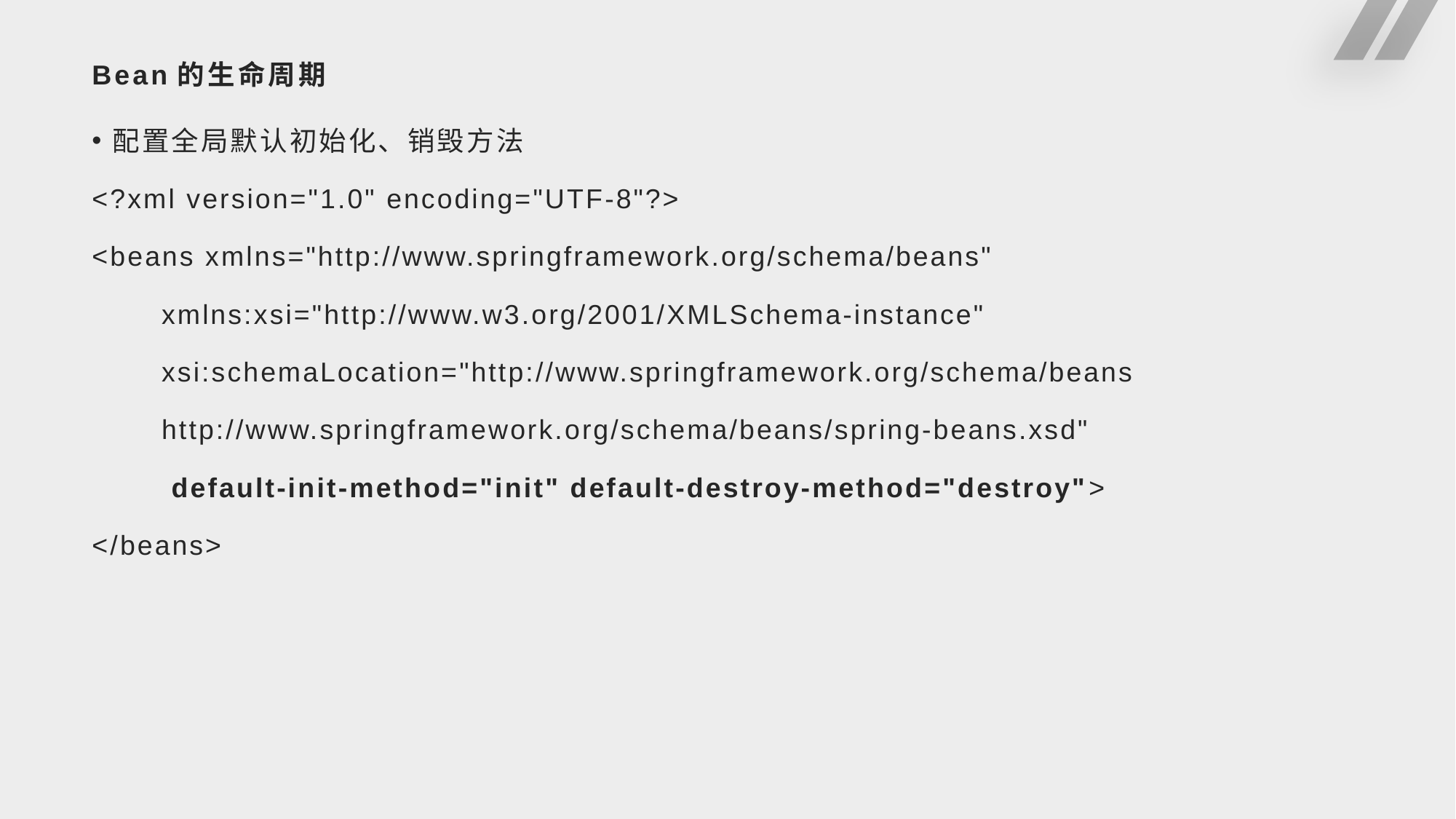

# Bean的生命周期
配置全局默认初始化、销毁方法
<?xml version="1.0" encoding="UTF-8"?>
<beans xmlns="http://www.springframework.org/schema/beans"
       xmlns:xsi="http://www.w3.org/2001/XMLSchema-instance"
       xsi:schemaLocation="http://www.springframework.org/schema/beans
       http://www.springframework.org/schema/beans/spring-beans.xsd"
        default-init-method="init" default-destroy-method="destroy">
</beans>